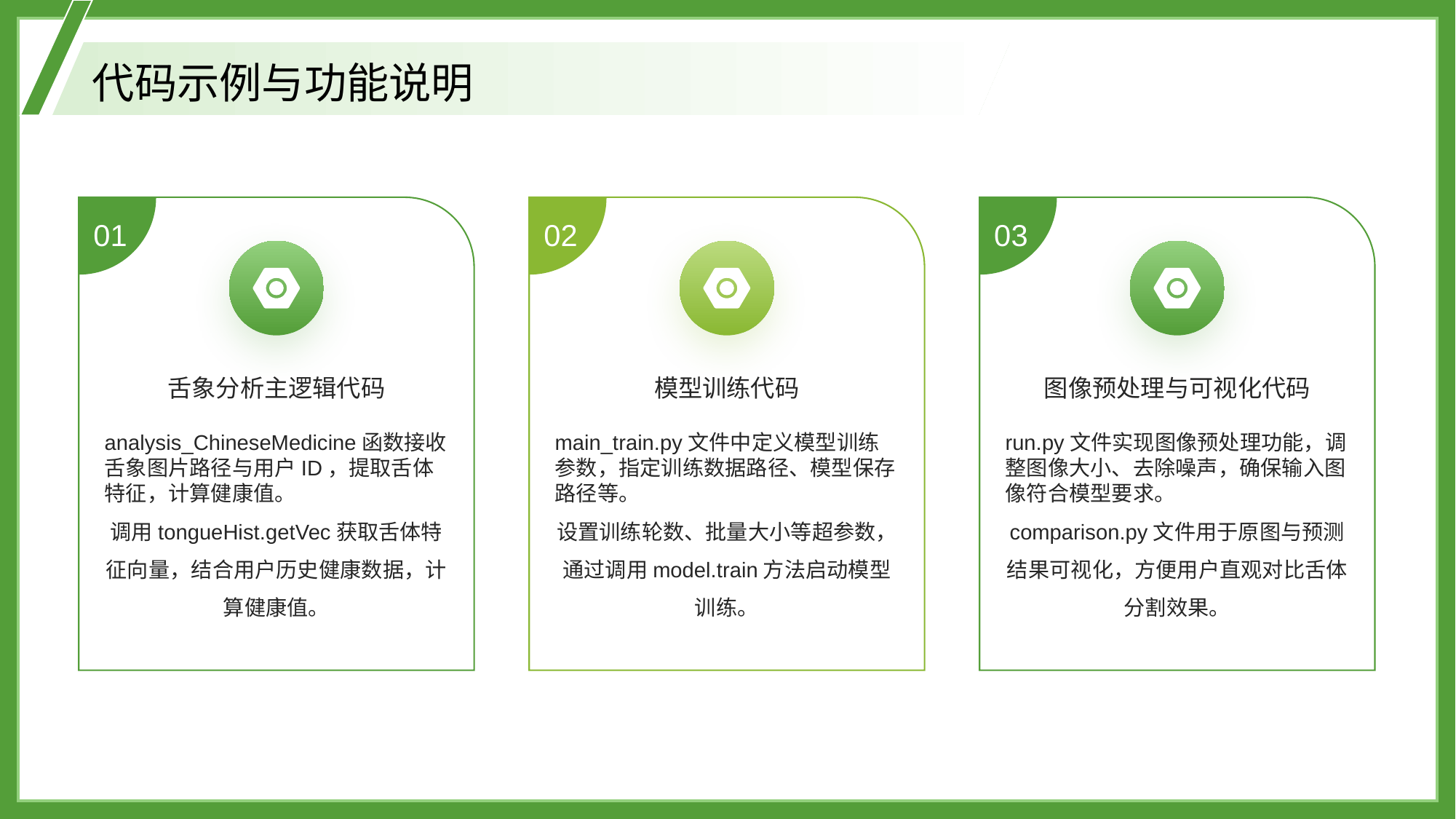

代码示例与功能说明

01
02
03

舌象分析主逻辑代码
模型训练代码
图像预处理与可视化代码
analysis_ChineseMedicine函数接收舌象图片路径与用户ID，提取舌体特征，计算健康值。
调用tongueHist.getVec获取舌体特征向量，结合用户历史健康数据，计算健康值。
main_train.py文件中定义模型训练参数，指定训练数据路径、模型保存路径等。
设置训练轮数、批量大小等超参数，通过调用model.train方法启动模型训练。
run.py文件实现图像预处理功能，调整图像大小、去除噪声，确保输入图像符合模型要求。
comparison.py文件用于原图与预测结果可视化，方便用户直观对比舌体分割效果。